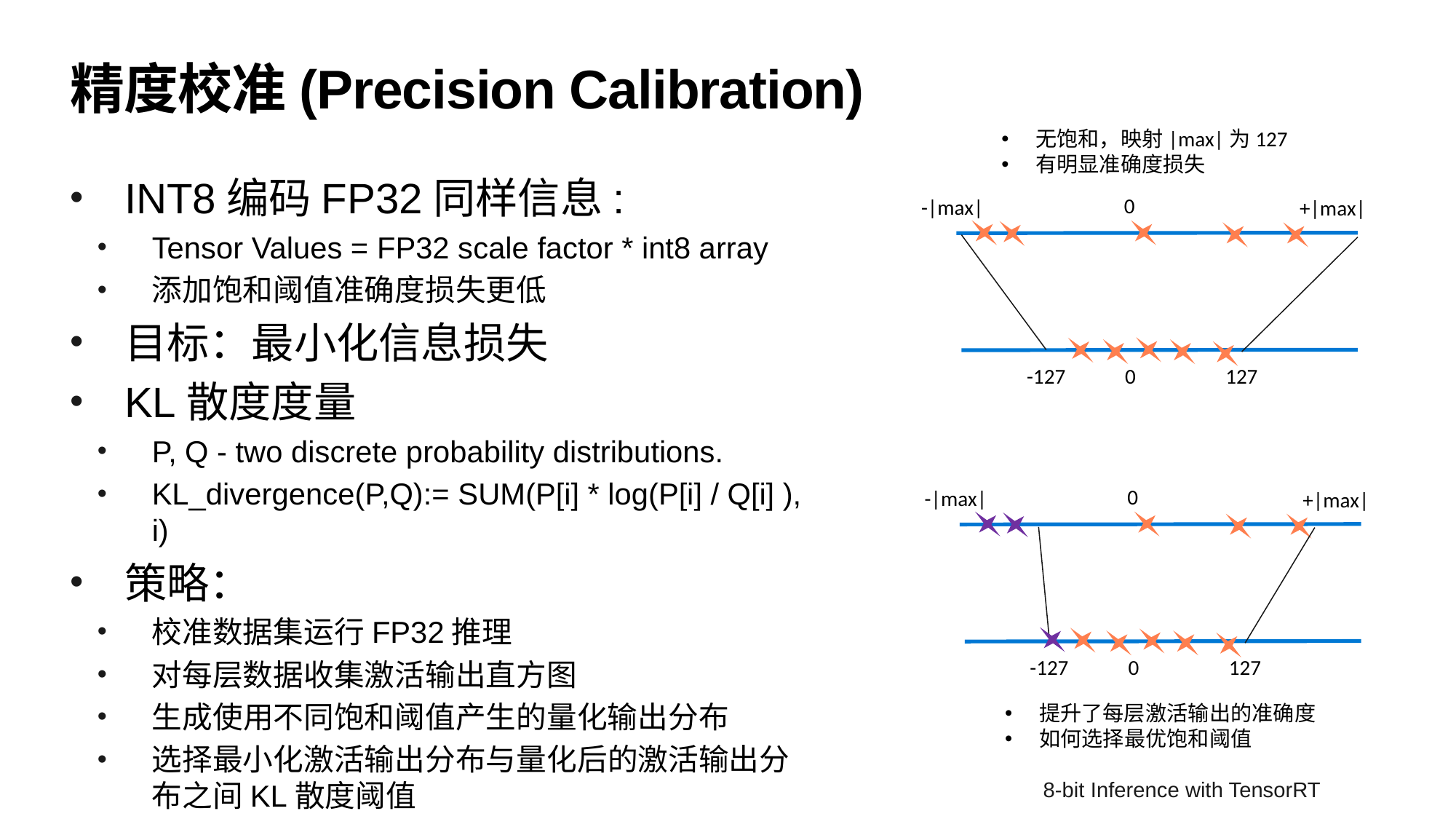

# 精度校准(Precision Calibration)
无饱和，映射|max|为127
有明显准确度损失
INT8编码FP32同样信息:
Tensor Values = FP32 scale factor * int8 array
添加饱和阈值准确度损失更低
目标：最小化信息损失
KL散度度量
P, Q - two discrete probability distributions.
KL_divergence(P,Q):= SUM(P[i] * log(P[i] / Q[i] ), i)
策略：
校准数据集运行FP32推理
对每层数据收集激活输出直方图
生成使用不同饱和阈值产生的量化输出分布
选择最小化激活输出分布与量化后的激活输出分布之间KL散度阈值

0
-|max|
+|max|

127
-127
0
0
-|max|
+|max|

127
-127
0

提升了每层激活输出的准确度
如何选择最优饱和阈值
8-bit Inference with TensorRT